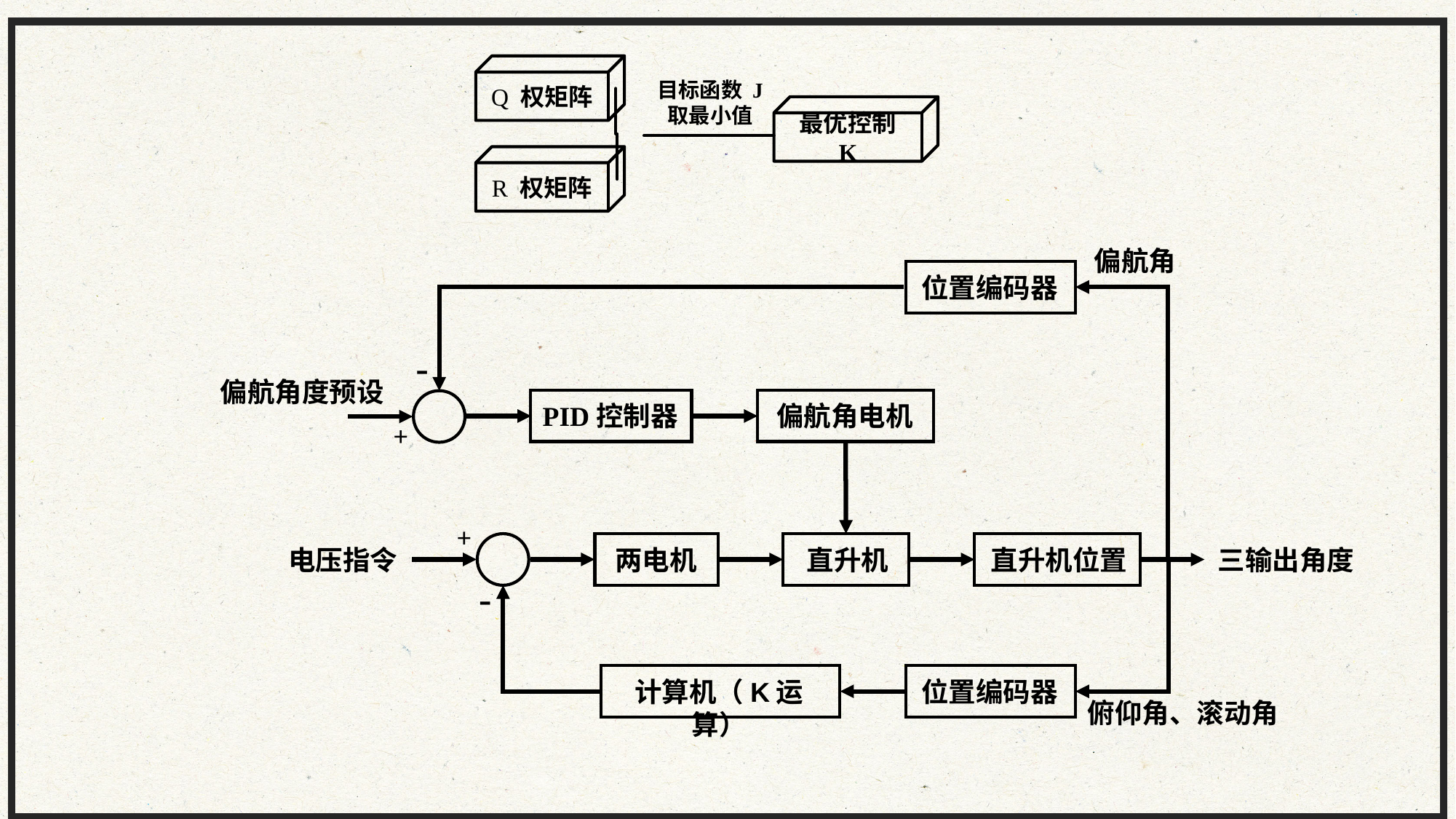

Q 权矩阵
目标函数 J
取最小值
最优控制 K
R 权矩阵
偏航角

位置编码器
-
偏航角度预设

PID控制器

偏航角电机

+
+

两电机

直升机

直升机位置
电压指令
三输出角度
-

计算机（K运算）

位置编码器
俯仰角、滚动角